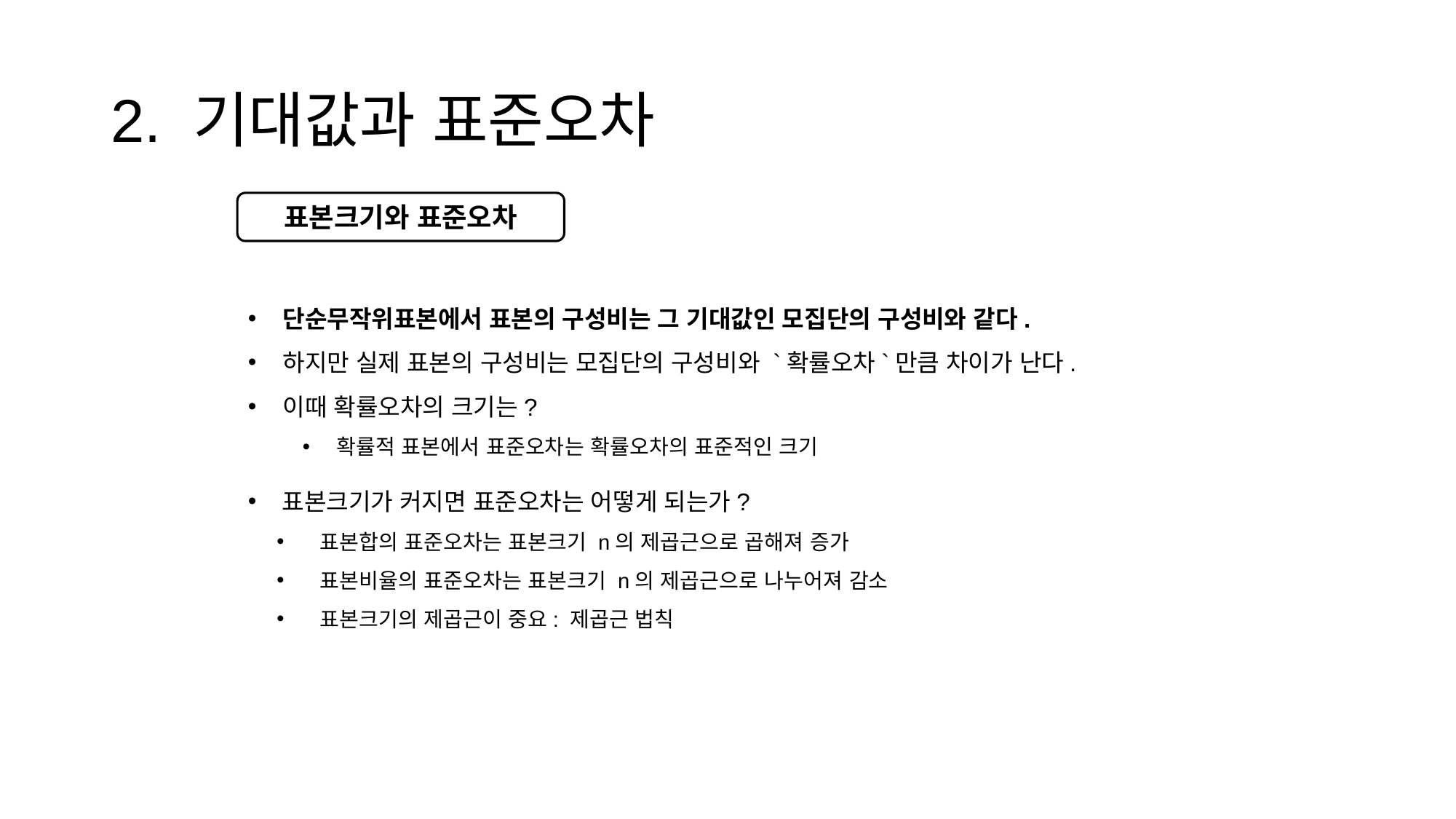

# 2. 기대값과 표준오차
표본크기와 표준오차
단순무작위표본에서 표본의 구성비는 그 기대값인 모집단의 구성비와 같다.
하지만 실제 표본의 구성비는 모집단의 구성비와 `확률오차`만큼 차이가 난다.
이때 확률오차의 크기는?
확률적 표본에서 표준오차는 확률오차의 표준적인 크기

표본크기가 커지면 표준오차는 어떻게 되는가?
  표본합의 표준오차는 표본크기 n의 제곱근으로 곱해져 증가
  표본비율의 표준오차는 표본크기 n의 제곱근으로 나누어져 감소
  표본크기의 제곱근이 중요: 제곱근 법칙